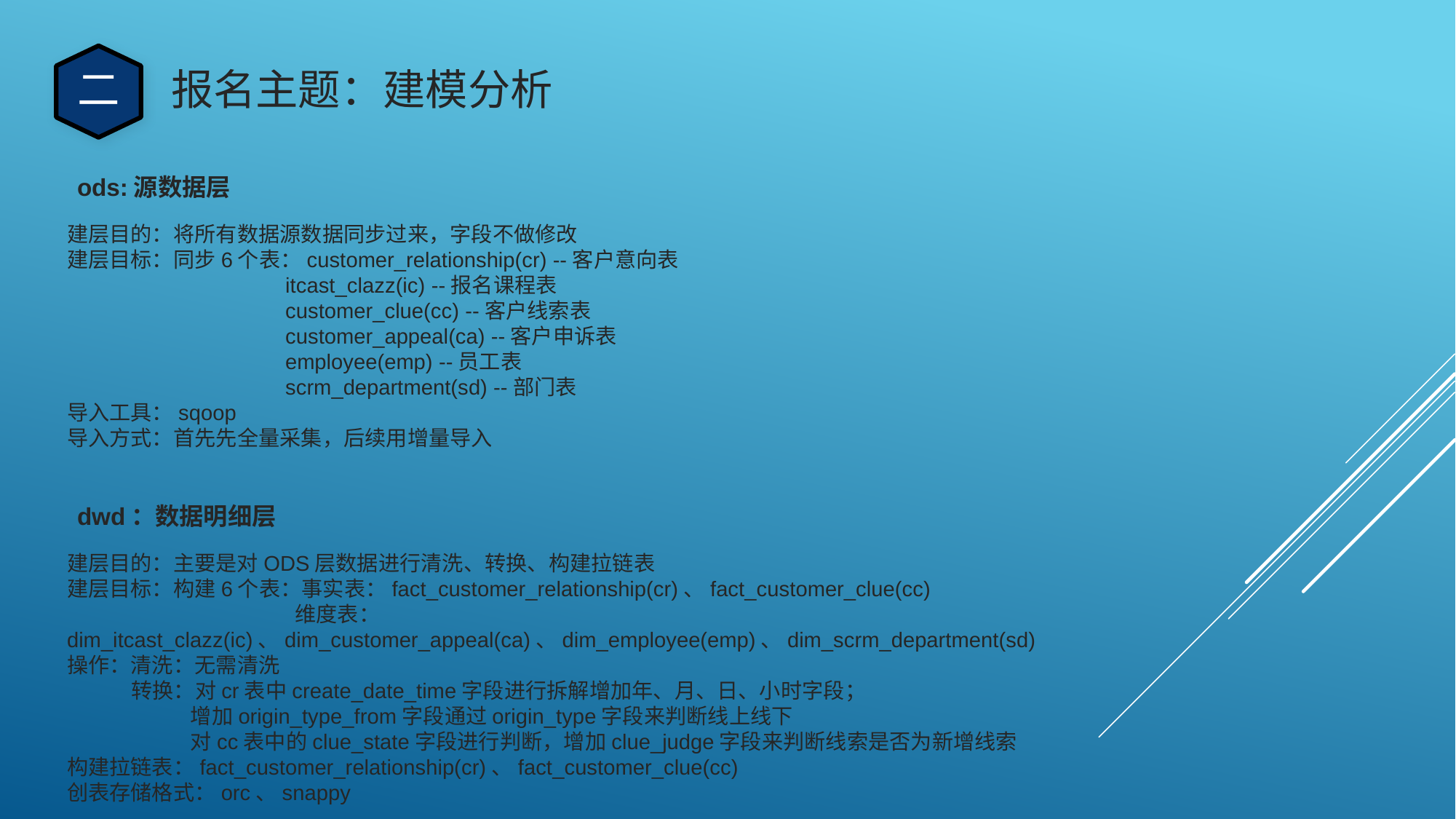

二
报名主题：建模分析
ods:源数据层
建层目的：将所有数据源数据同步过来，字段不做修改
建层目标：同步6个表：customer_relationship(cr) --客户意向表
		itcast_clazz(ic) --报名课程表
		customer_clue(cc) --客户线索表
		customer_appeal(ca) --客户申诉表
		employee(emp) --员工表
		scrm_department(sd) --部门表
导入工具：sqoop
导入方式：首先先全量采集，后续用增量导入
dwd：数据明细层
建层目的：主要是对ODS层数据进行清洗、转换、构建拉链表
建层目标：构建6个表：事实表：fact_customer_relationship(cr)、fact_customer_clue(cc)
		 维度表：dim_itcast_clazz(ic)、dim_customer_appeal(ca)、dim_employee(emp)、dim_scrm_department(sd)
操作：清洗：无需清洗
 转换：对cr表中create_date_time字段进行拆解增加年、月、日、小时字段；
	  增加origin_type_from字段通过origin_type字段来判断线上线下
	  对cc表中的clue_state字段进行判断，增加clue_judge字段来判断线索是否为新增线索
构建拉链表：fact_customer_relationship(cr)、fact_customer_clue(cc)
创表存储格式：orc、snappy